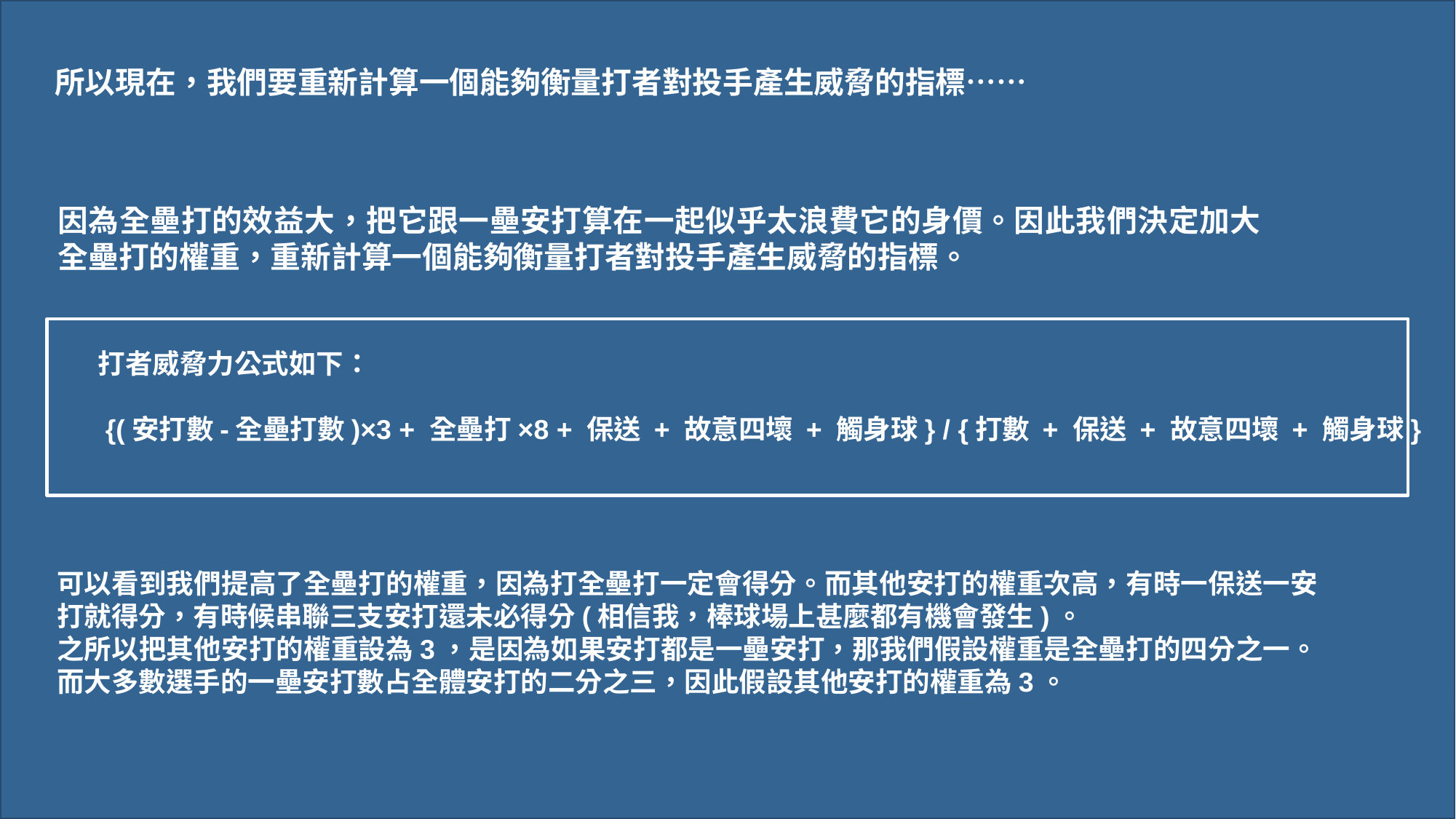

所以現在，我們要重新計算一個能夠衡量打者對投手產生威脅的指標……
#
因為全壘打的效益大，把它跟一壘安打算在一起似乎太浪費它的身價。因此我們決定加大全壘打的權重，重新計算一個能夠衡量打者對投手產生威脅的指標。

打者威脅力公式如下：

 {(安打數-全壘打數)×3 + 全壘打×8 + 保送 + 故意四壞 + 觸身球} / {打數 + 保送 + 故意四壞 + 觸身球}

可以看到我們提高了全壘打的權重，因為打全壘打一定會得分。而其他安打的權重次高，有時一保送一安打就得分，有時候串聯三支安打還未必得分(相信我，棒球場上甚麼都有機會發生)。
之所以把其他安打的權重設為3，是因為如果安打都是一壘安打，那我們假設權重是全壘打的四分之一。而大多數選手的一壘安打數占全體安打的二分之三，因此假設其他安打的權重為3。